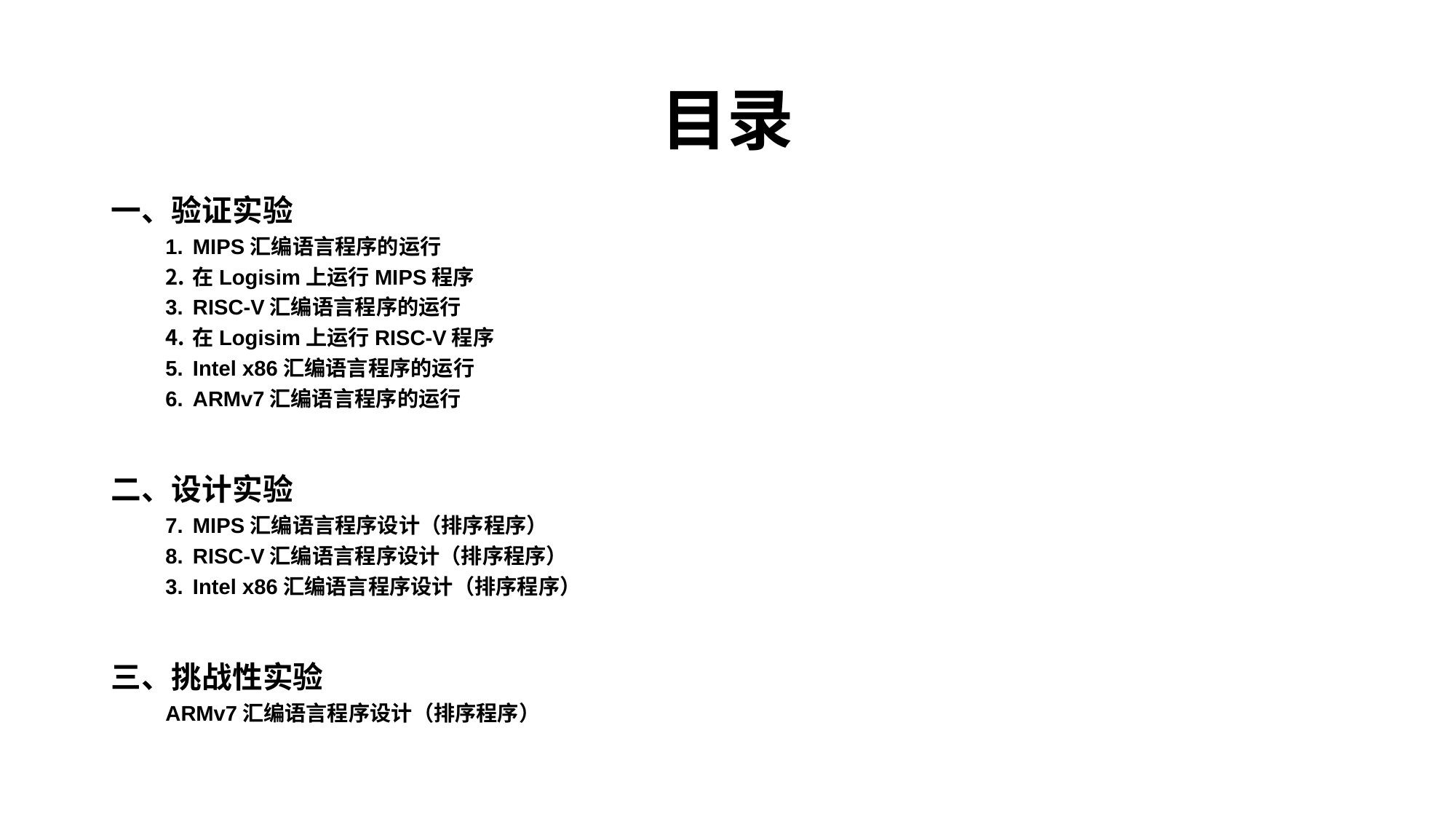

# 目录

一、验证实验
MIPS汇编语言程序的运行
在Logisim上运行MIPS程序
RISC-V汇编语言程序的运行
在Logisim上运行RISC-V程序
Intel x86汇编语言程序的运行
ARMv7汇编语言程序的运行

二、设计实验
MIPS汇编语言程序设计（排序程序）
RISC-V汇编语言程序设计（排序程序）
Intel x86汇编语言程序设计（排序程序）

三、挑战性实验
ARMv7汇编语言程序设计（排序程序）